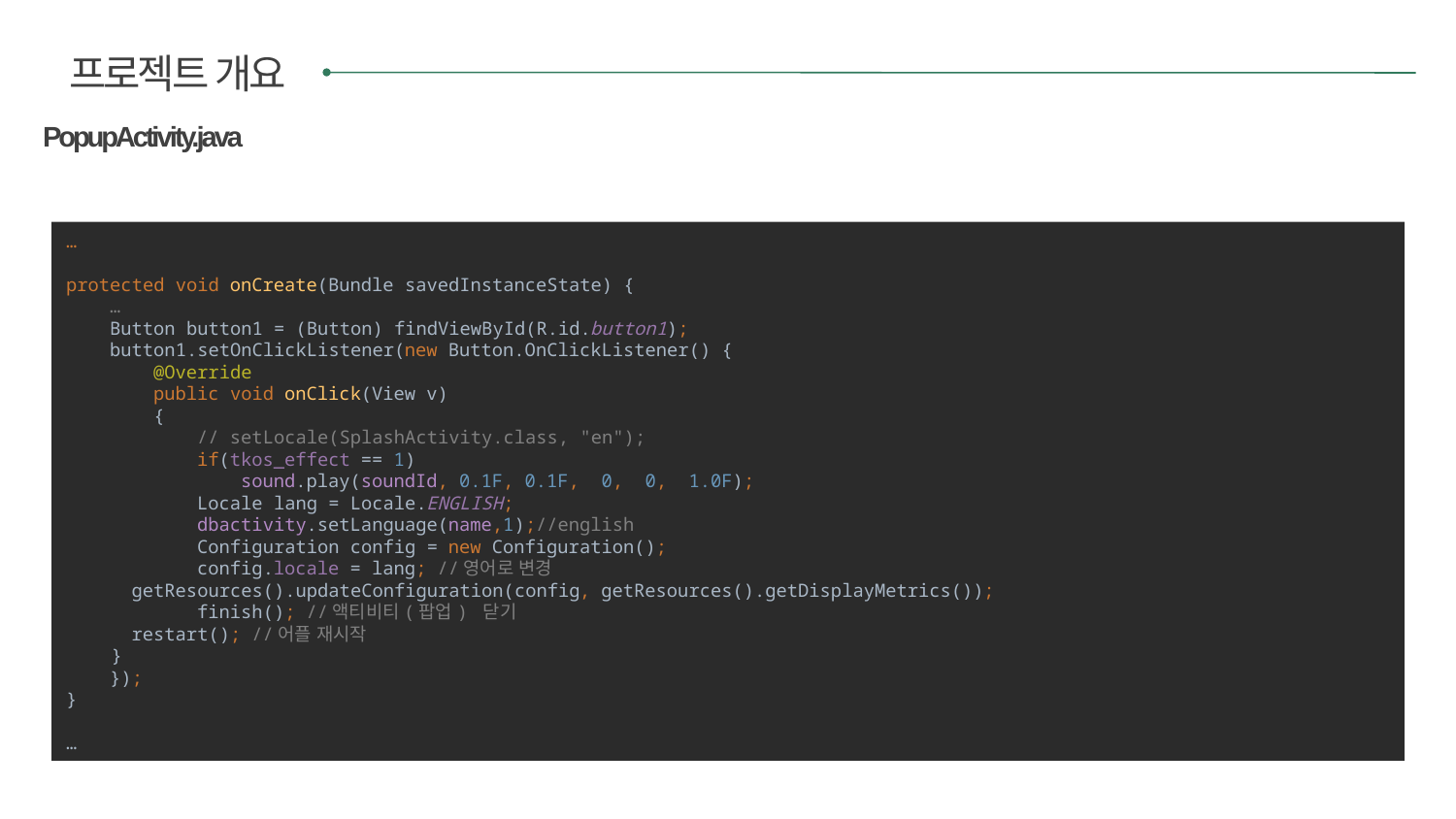

프로젝트 개요
PopupActivity.java
…

protected void onCreate(Bundle savedInstanceState) {
    …
    Button button1 = (Button) findViewById(R.id.button1);
    button1.setOnClickListener(new Button.OnClickListener() {
        @Override
        public void onClick(View v)
        {
            // setLocale(SplashActivity.class, "en");
            if(tkos_effect == 1)
                sound.play(soundId, 0.1F, 0.1F,  0,  0,  1.0F);
            Locale lang = Locale.ENGLISH;
            dbactivity.setLanguage(name,1);//english
            Configuration config = new Configuration();
            config.locale = lang; //영어로 변경
            getResources().updateConfiguration(config, getResources().getDisplayMetrics());
            finish(); //액티비티(팝업) 닫기
            restart(); //어플 재시작
        }
    });
}

…